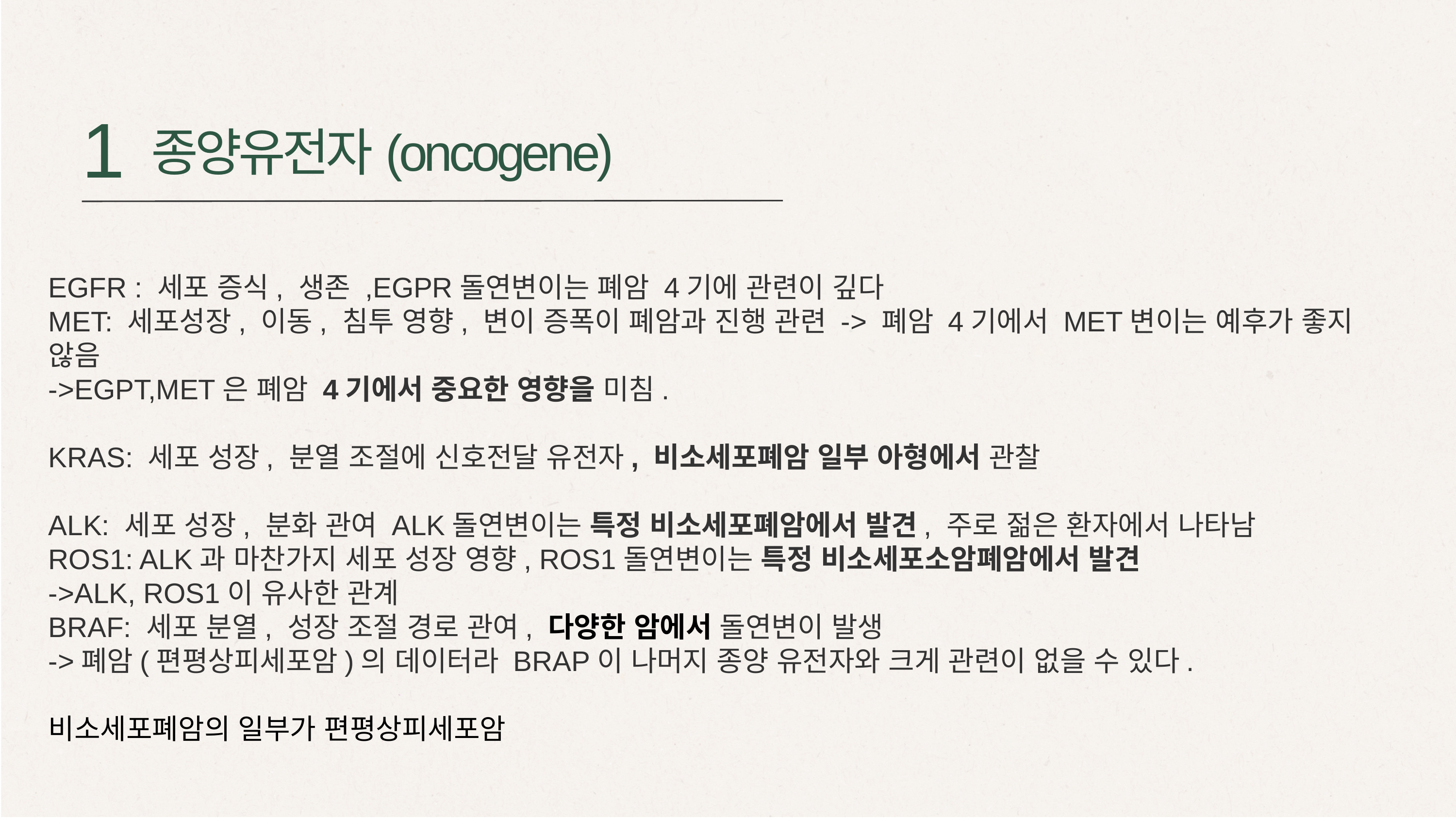

1
종양유전자(oncogene)

EGFR : 세포 증식, 생존 ,EGPR돌연변이는 폐암 4기에 관련이 깊다
MET: 세포성장, 이동, 침투 영향, 변이 증폭이 폐암과 진행 관련 -> 폐암 4기에서 MET변이는 예후가 좋지 않음
->EGPT,MET은 폐암 4기에서 중요한 영향을 미침.

KRAS: 세포 성장, 분열 조절에 신호전달 유전자, 비소세포폐암 일부 아형에서 관찰

ALK: 세포 성장, 분화 관여 ALK돌연변이는 특정 비소세포폐암에서 발견, 주로 젊은 환자에서 나타남
ROS1: ALK과 마찬가지 세포 성장 영향, ROS1돌연변이는 특정 비소세포소암폐암에서 발견
->ALK, ROS1이 유사한 관계
BRAF: 세포 분열, 성장 조절 경로 관여, 다양한 암에서 돌연변이 발생
->폐암(편평상피세포암)의 데이터라 BRAP이 나머지 종양 유전자와 크게 관련이 없을 수 있다.

비소세포폐암의 일부가 편평상피세포암